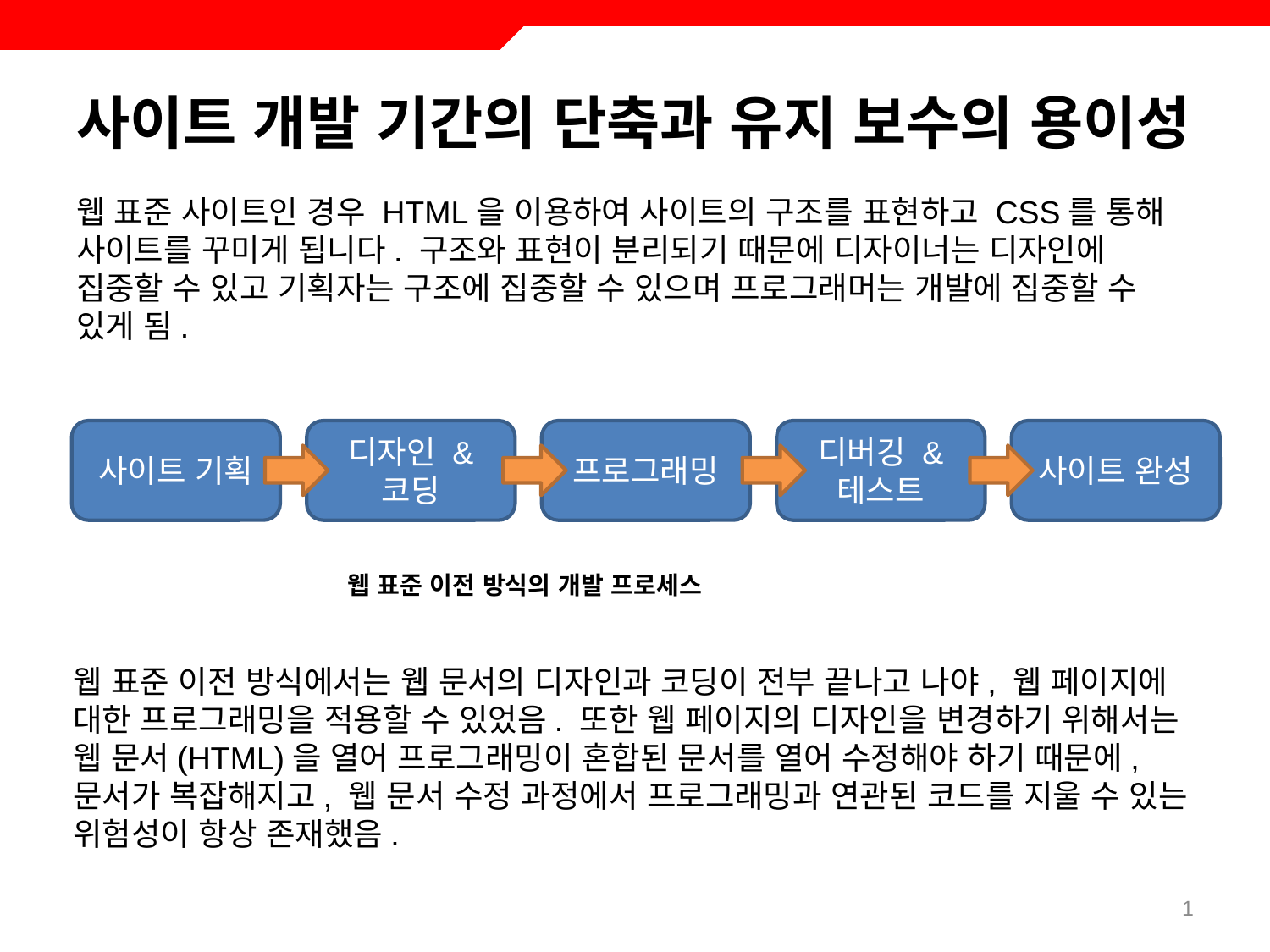

# 사이트 개발 기간의 단축과 유지 보수의 용이성
웹 표준 사이트인 경우 HTML을 이용하여 사이트의 구조를 표현하고 CSS를 통해 사이트를 꾸미게 됩니다. 구조와 표현이 분리되기 때문에 디자이너는 디자인에 집중할 수 있고 기획자는 구조에 집중할 수 있으며 프로그래머는 개발에 집중할 수 있게 됨.
사이트 기획
디자인 & 코딩
프로그래밍
디버깅 & 테스트
사이트 완성

웹 표준 이전 방식의 개발 프로세스
웹 표준 이전 방식에서는 웹 문서의 디자인과 코딩이 전부 끝나고 나야, 웹 페이지에 대한 프로그래밍을 적용할 수 있었음. 또한 웹 페이지의 디자인을 변경하기 위해서는 웹 문서(HTML)을 열어 프로그래밍이 혼합된 문서를 열어 수정해야 하기 때문에, 문서가 복잡해지고, 웹 문서 수정 과정에서 프로그래밍과 연관된 코드를 지울 수 있는 위험성이 항상 존재했음.
1